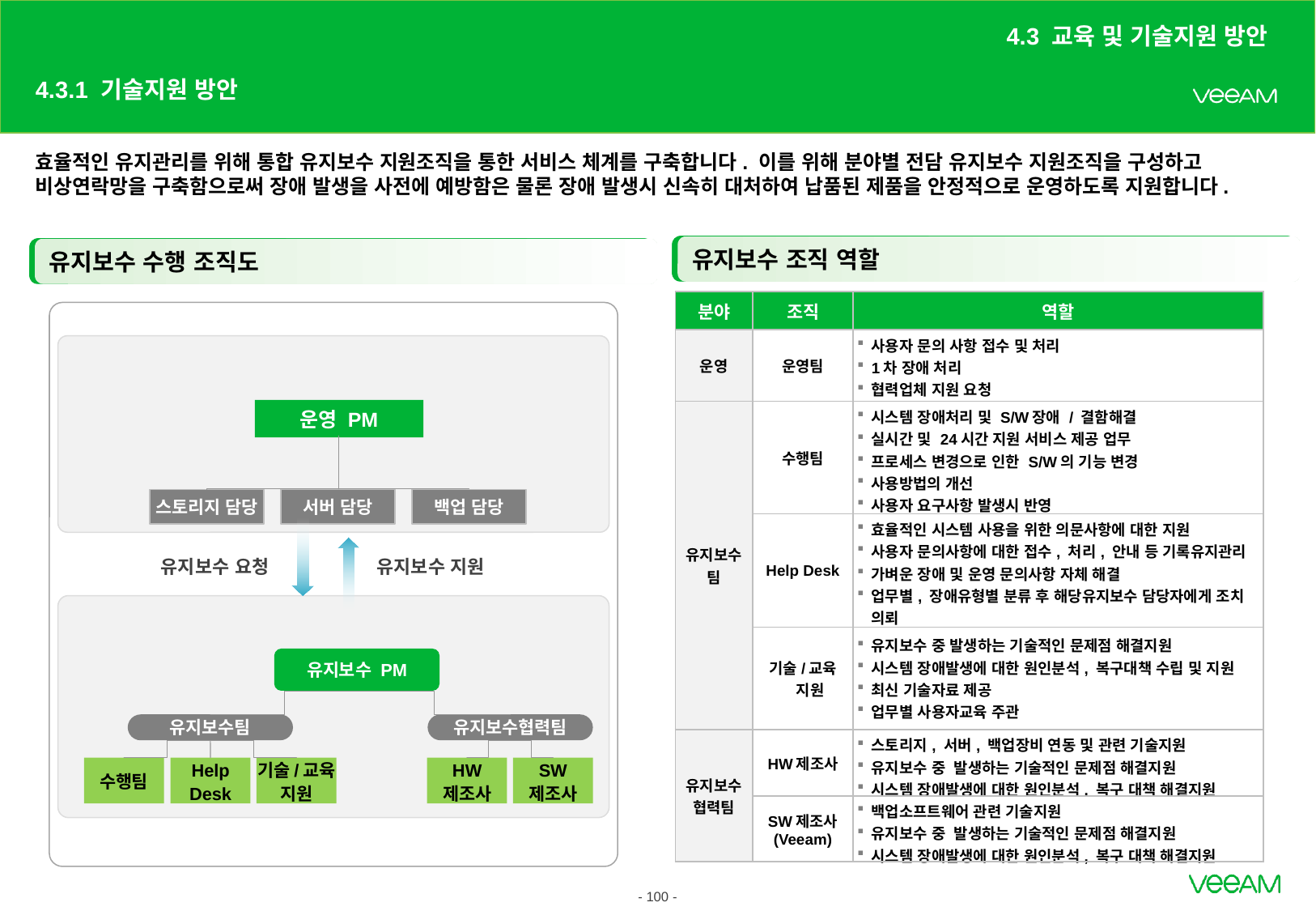

4.3 교육 및 기술지원 방안
# 4.3.1 기술지원 방안
효율적인 유지관리를 위해 통합 유지보수 지원조직을 통한 서비스 체계를 구축합니다. 이를 위해 분야별 전담 유지보수 지원조직을 구성하고 비상연락망을 구축함으로써 장애 발생을 사전에 예방함은 물론 장애 발생시 신속히 대처하여 납품된 제품을 안정적으로 운영하도록 지원합니다.
유지보수 조직 역할
유지보수 수행 조직도
| 분야 | 조직 | 역할 |
| --- | --- | --- |
| 운영 | 운영팀 | 사용자 문의 사항 접수 및 처리 1차 장애 처리 협력업체 지원 요청 |
| 유지보수팀 | 수행팀 | 시스템 장애처리 및 S/W장애 / 결함해결 실시간 및 24시간 지원 서비스 제공 업무 프로세스 변경으로 인한 S/W의 기능 변경 사용방법의 개선 사용자 요구사항 발생시 반영 |
|  | Help Desk | 효율적인 시스템 사용을 위한 의문사항에 대한 지원 사용자 문의사항에 대한 접수, 처리, 안내 등 기록유지관리 가벼운 장애 및 운영 문의사항 자체 해결 업무별, 장애유형별 분류 후 해당유지보수 담당자에게 조치 의뢰 |
|  | 기술/교육 지원 | 유지보수 중 발생하는 기술적인 문제점 해결지원 시스템 장애발생에 대한 원인분석, 복구대책 수립 및 지원 최신 기술자료 제공 업무별 사용자교육 주관 |
| 유지보수협력팀 | HW제조사 | 스토리지, 서버, 백업장비 연동 및 관련 기술지원 유지보수 중 발생하는 기술적인 문제점 해결지원 시스템 장애발생에 대한 원인분석, 복구 대책 해결지원 |
|  | SW제조사 (Veeam) | 백업소프트웨어 관련 기술지원 유지보수 중 발생하는 기술적인 문제점 해결지원 시스템 장애발생에 대한 원인분석, 복구 대책 해결지원 |

운영 PM
서버 담당
백업 담당
스토리지 담당

유지보수 요청
유지보수 지원

유지보수 PM
유지보수팀
유지보수협력팀
수행팀
Help Desk
기술/교육 지원
HW
제조사
SW
제조사